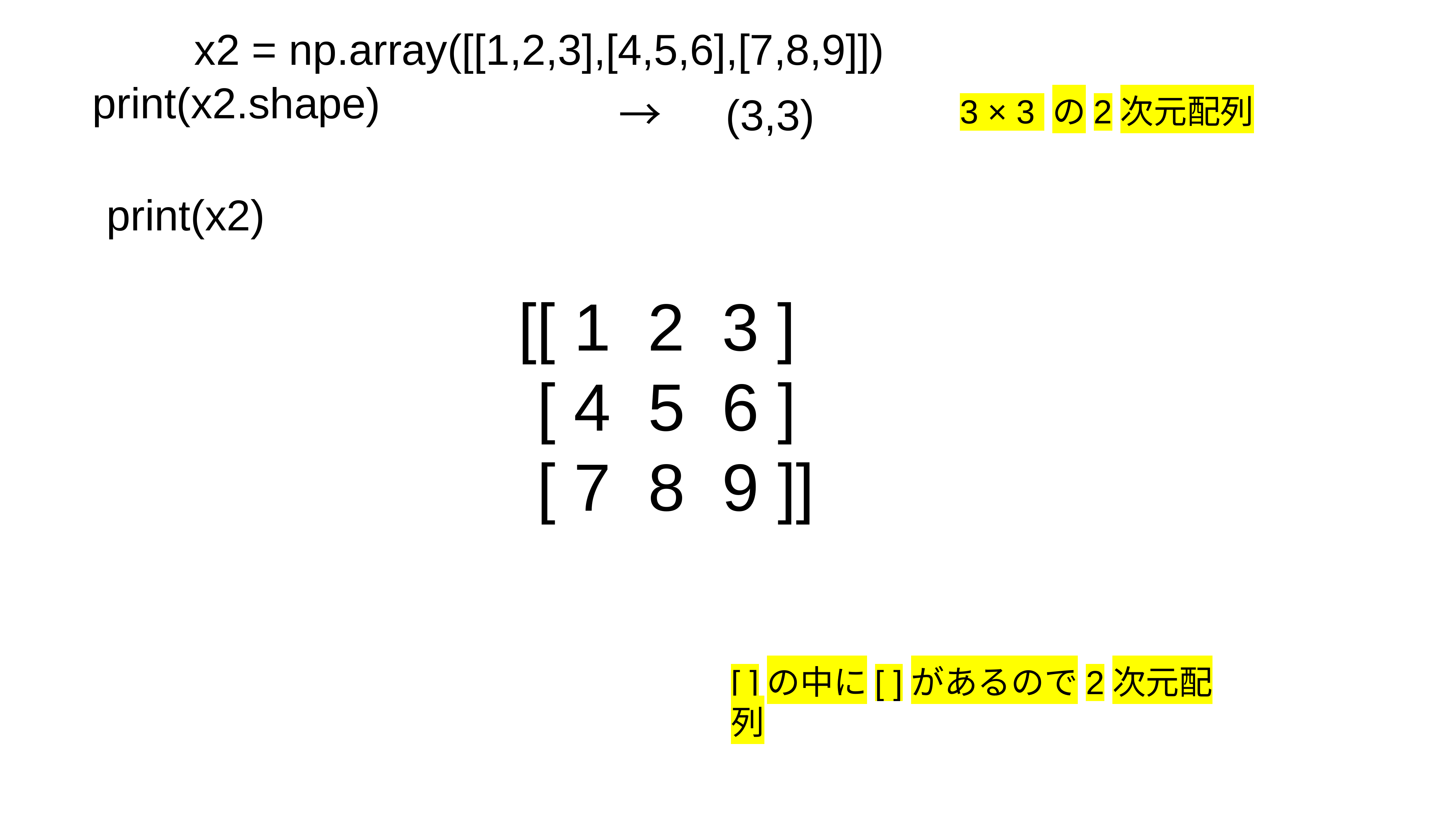

x2 = np.array([[1,2,3],[4,5,6],[7,8,9]])
print(x2.shape)
→　(3,3)
3 × 3 の2次元配列
print(x2)
[[ 1  2  3 ]
 [ 4  5  6 ]
 [ 7  8  9 ]]
[ ]の中に[ ]があるので2次元配列